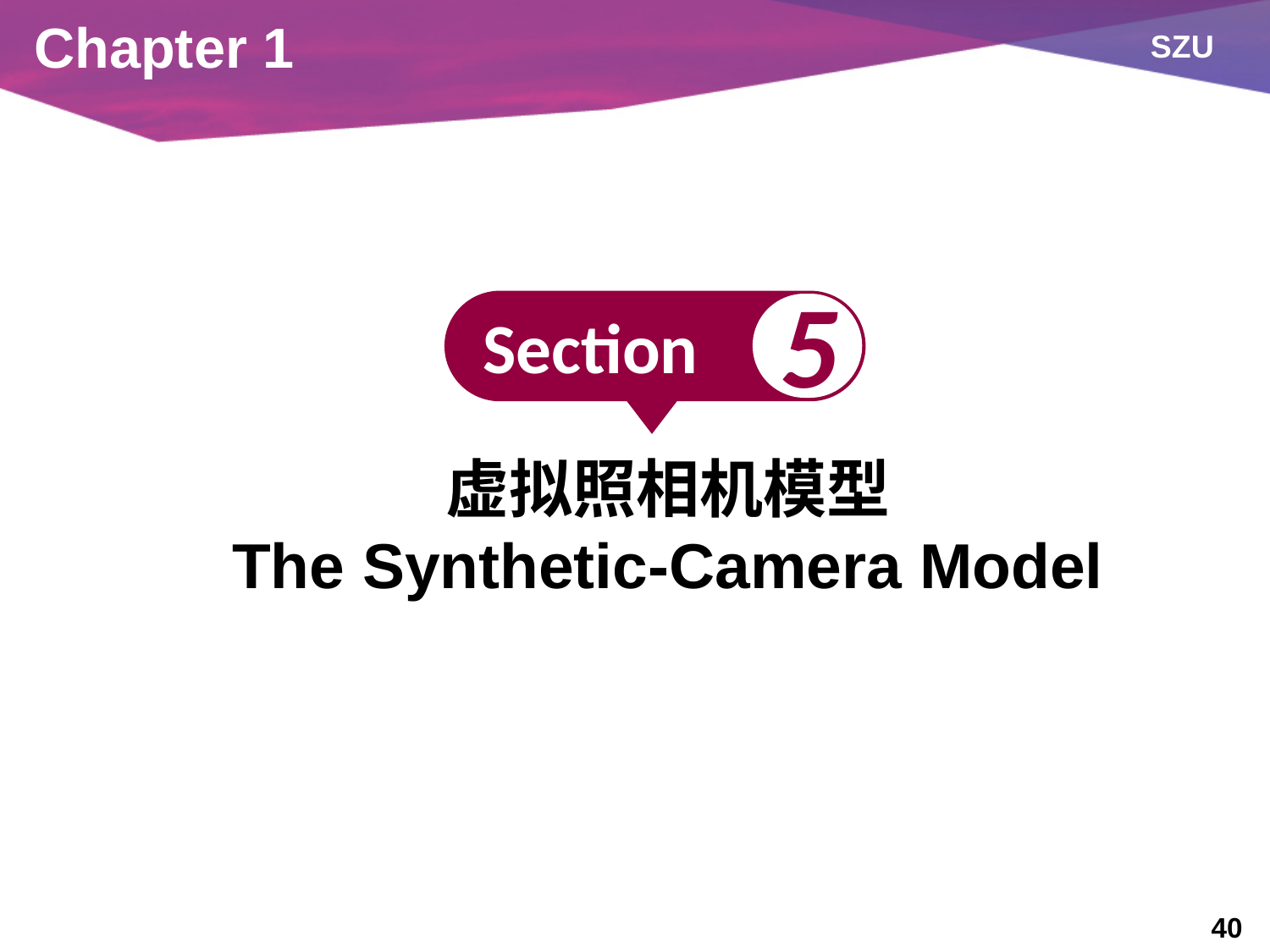

# Chapter 1
5

Section

虚拟照相机模型
The Synthetic-Camera Model
40